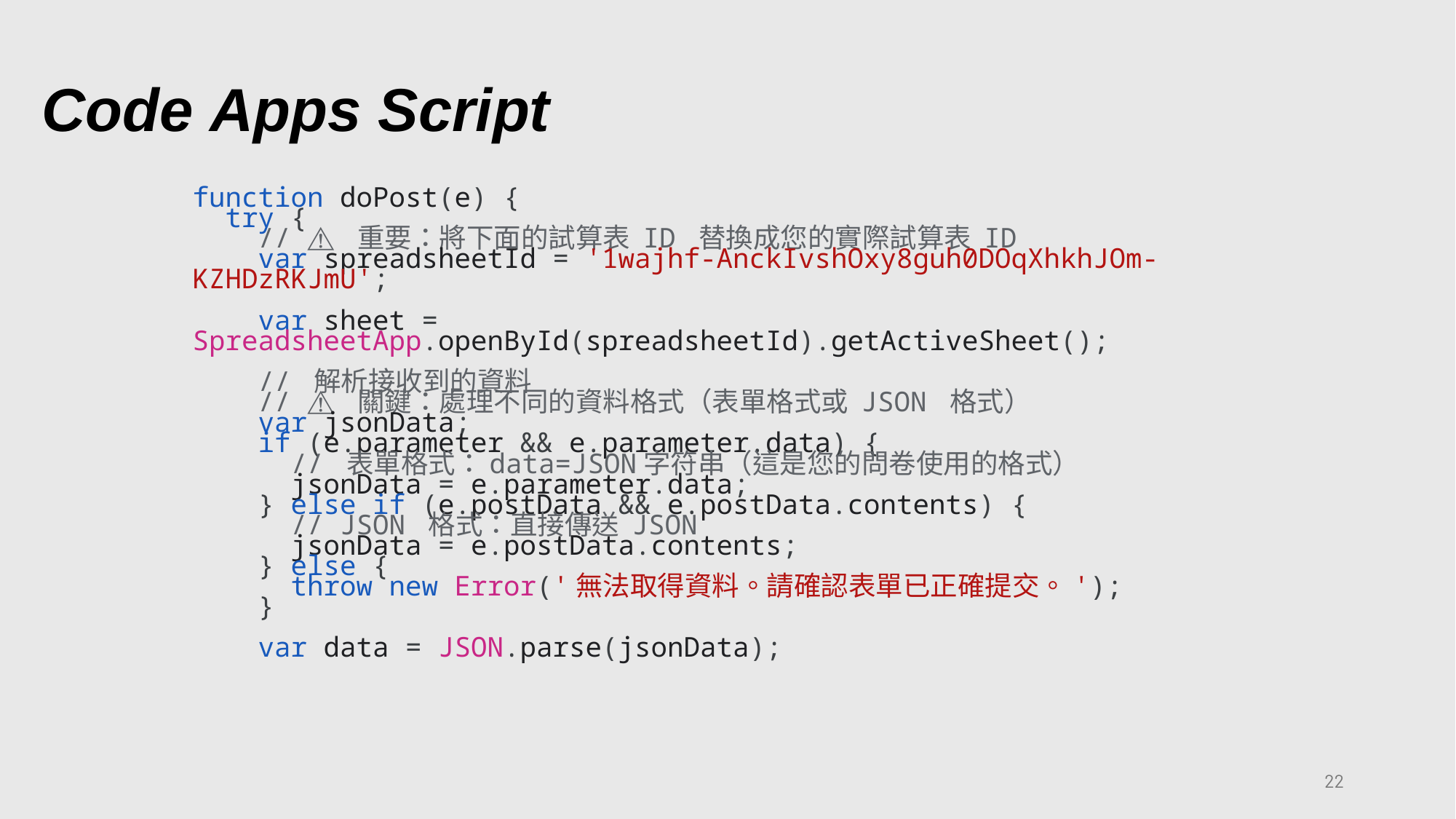

Code Apps Script
function doPost(e) {
  try {
    // ⚠️ 重要：將下面的試算表 ID 替換成您的實際試算表 ID
    var spreadsheetId = '1wajhf-AnckIvshOxy8guh0DOqXhkhJOm-KZHDzRKJmU';

    var sheet = SpreadsheetApp.openById(spreadsheetId).getActiveSheet();

    // 解析接收到的資料
    // ⚠️ 關鍵：處理不同的資料格式（表單格式或 JSON 格式）
    var jsonData;
    if (e.parameter && e.parameter.data) {
      // 表單格式：data=JSON字符串（這是您的問卷使用的格式）
      jsonData = e.parameter.data;
    } else if (e.postData && e.postData.contents) {
      // JSON 格式：直接傳送 JSON
      jsonData = e.postData.contents;
    } else {
      throw new Error('無法取得資料。請確認表單已正確提交。');
    }

    var data = JSON.parse(jsonData);
22